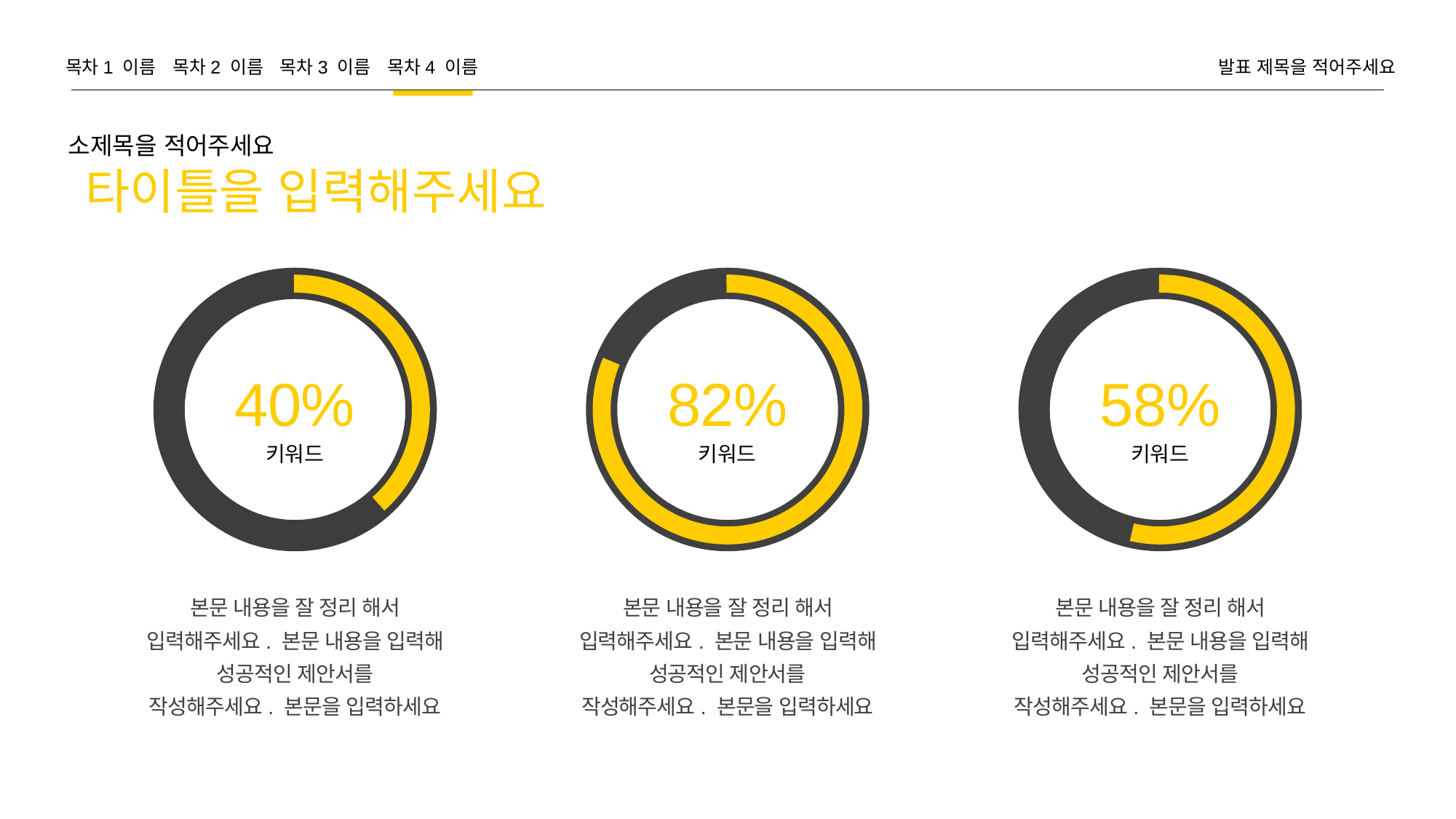

목차1 이름
목차2 이름
목차3 이름
목차4 이름
발표 제목을 적어주세요

소제목을 적어주세요
타이틀을 입력해주세요

40%
82%
58%
키워드
키워드
키워드
본문 내용을 잘 정리 해서 입력해주세요. 본문 내용을 입력해 성공적인 제안서를
작성해주세요. 본문을 입력하세요
본문 내용을 잘 정리 해서 입력해주세요. 본문 내용을 입력해 성공적인 제안서를
작성해주세요. 본문을 입력하세요
본문 내용을 잘 정리 해서 입력해주세요. 본문 내용을 입력해 성공적인 제안서를
작성해주세요. 본문을 입력하세요